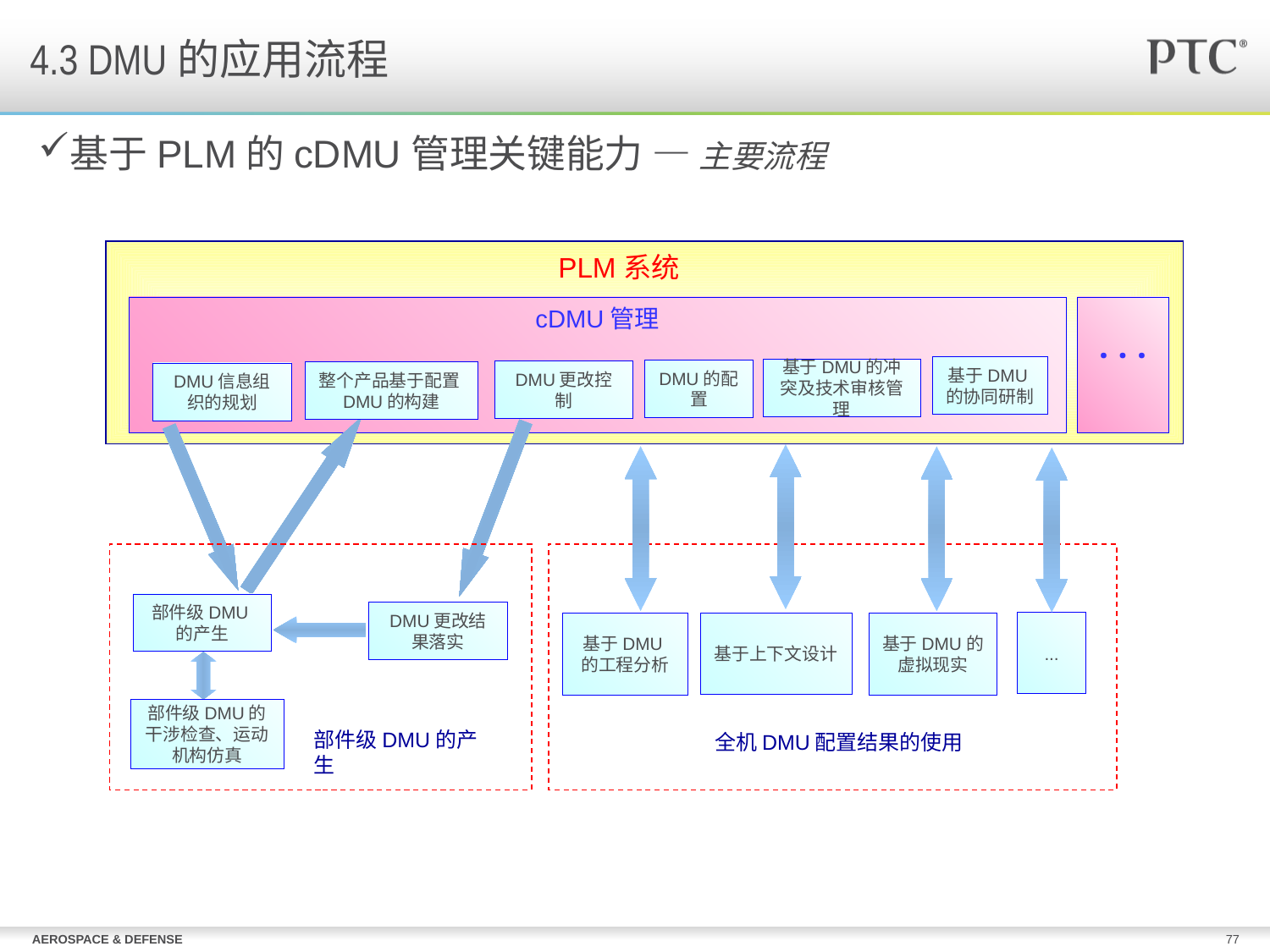

4.3 DMU的应用流程
基于PLM的cDMU管理关键能力 — 主要流程

PLM系统
cDMU管理

...

基于DMU的协同研制
基于DMU的冲突及技术审核管理
DMU的配置
DMU更改控制
整个产品基于配置DMU的构建
DMU信息组织的规划

...
基于上下文设计
基于DMU的工程分析
基于DMU的虚拟现实
全机DMU配置结果的使用

部件级DMU的产生

部件级DMU的干涉检查、运动机构仿真
部件级DMU的产生
DMU更改结果落实